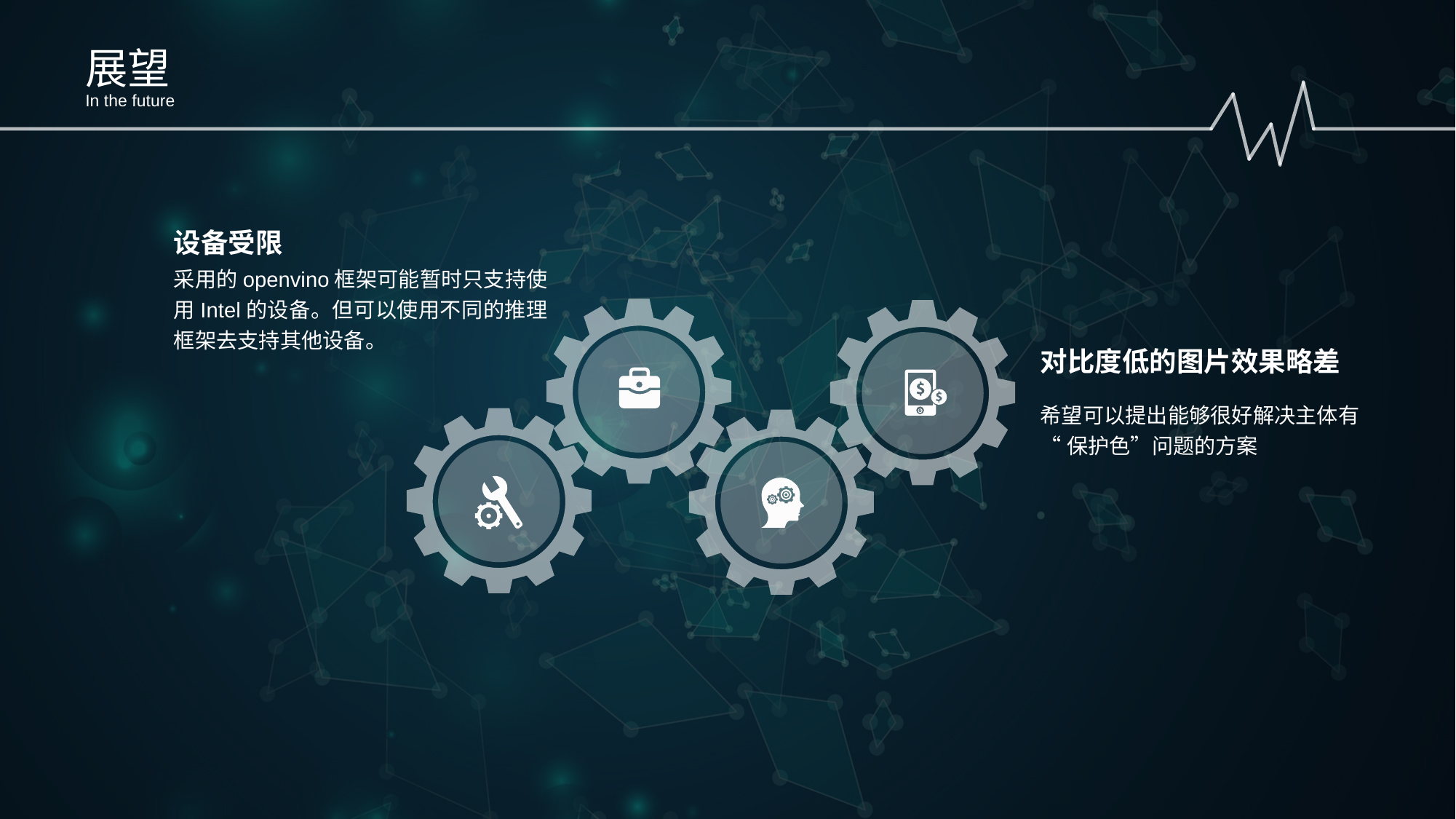

展望
In the future
设备受限
采用的openvino框架可能暂时只支持使用Intel的设备。但可以使用不同的推理框架去支持其他设备。

对比度低的图片效果略差

希望可以提出能够很好解决主体有
“保护色”问题的方案